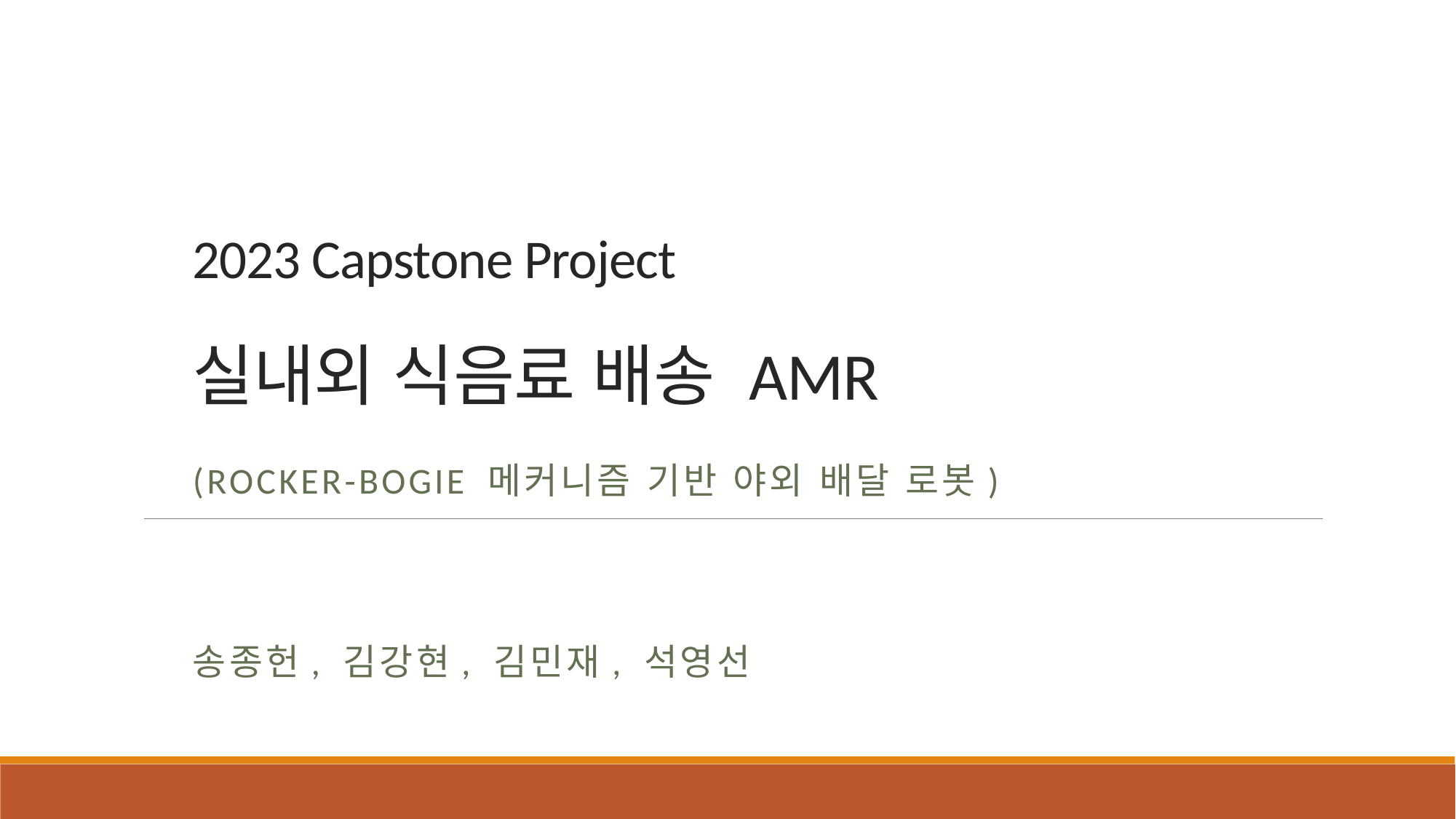

# 2023 Capstone Project 실내외 식음료 배송 AMR
(Rocker-Bogie 메커니즘 기반 야외 배달 로봇)

송종헌, 김강현, 김민재, 석영선